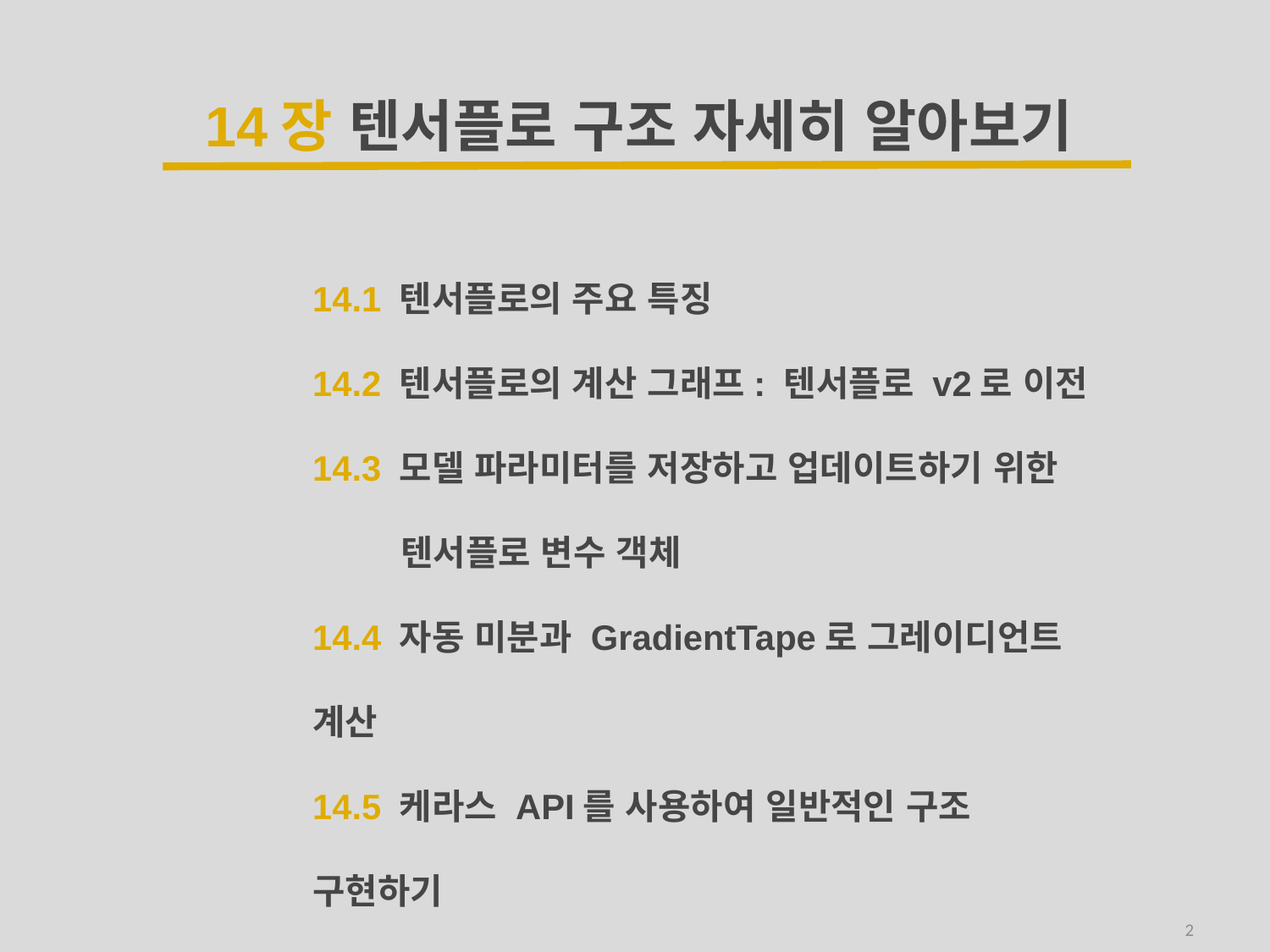

14장 텐서플로 구조 자세히 알아보기
14.1 텐서플로의 주요 특징
14.2 텐서플로의 계산 그래프: 텐서플로 v2로 이전
14.3 모델 파라미터를 저장하고 업데이트하기 위한
        텐서플로 변수 객체
14.4 자동 미분과 GradientTape로 그레이디언트 계산
14.5 케라스 API를 사용하여 일반적인 구조 구현하기
14.6 텐서플로 추정기
14.7 요약
2